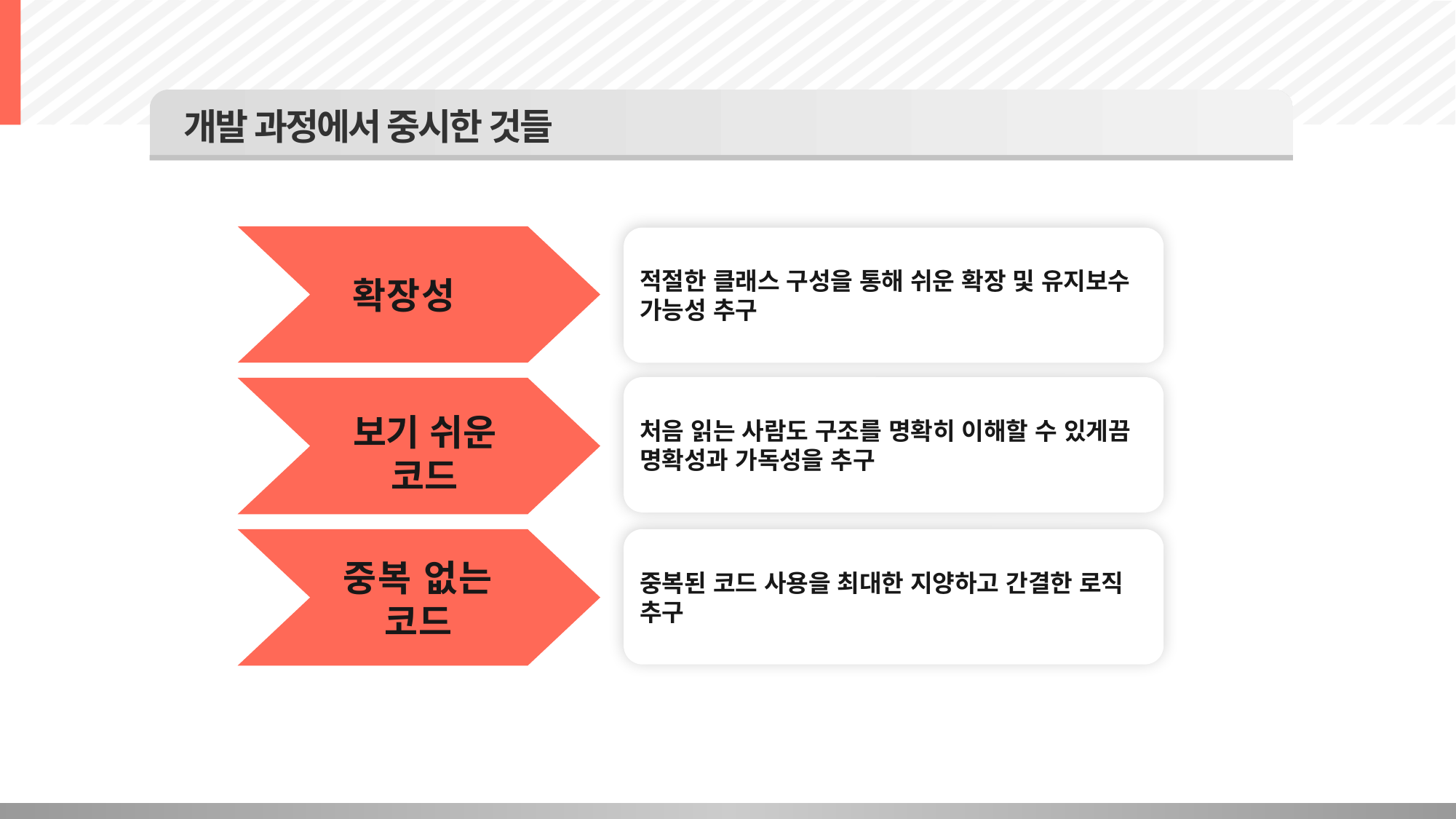

개발 과정에서 중시한 것들

적절한 클래스 구성을 통해 쉬운 확장 및 유지보수 가능성 추구
확장성
처음 읽는 사람도 구조를 명확히 이해할 수 있게끔 명확성과 가독성을 추구

보기 쉬운 코드
중복된 코드 사용을 최대한 지양하고 간결한 로직 추구

중복 없는 코드